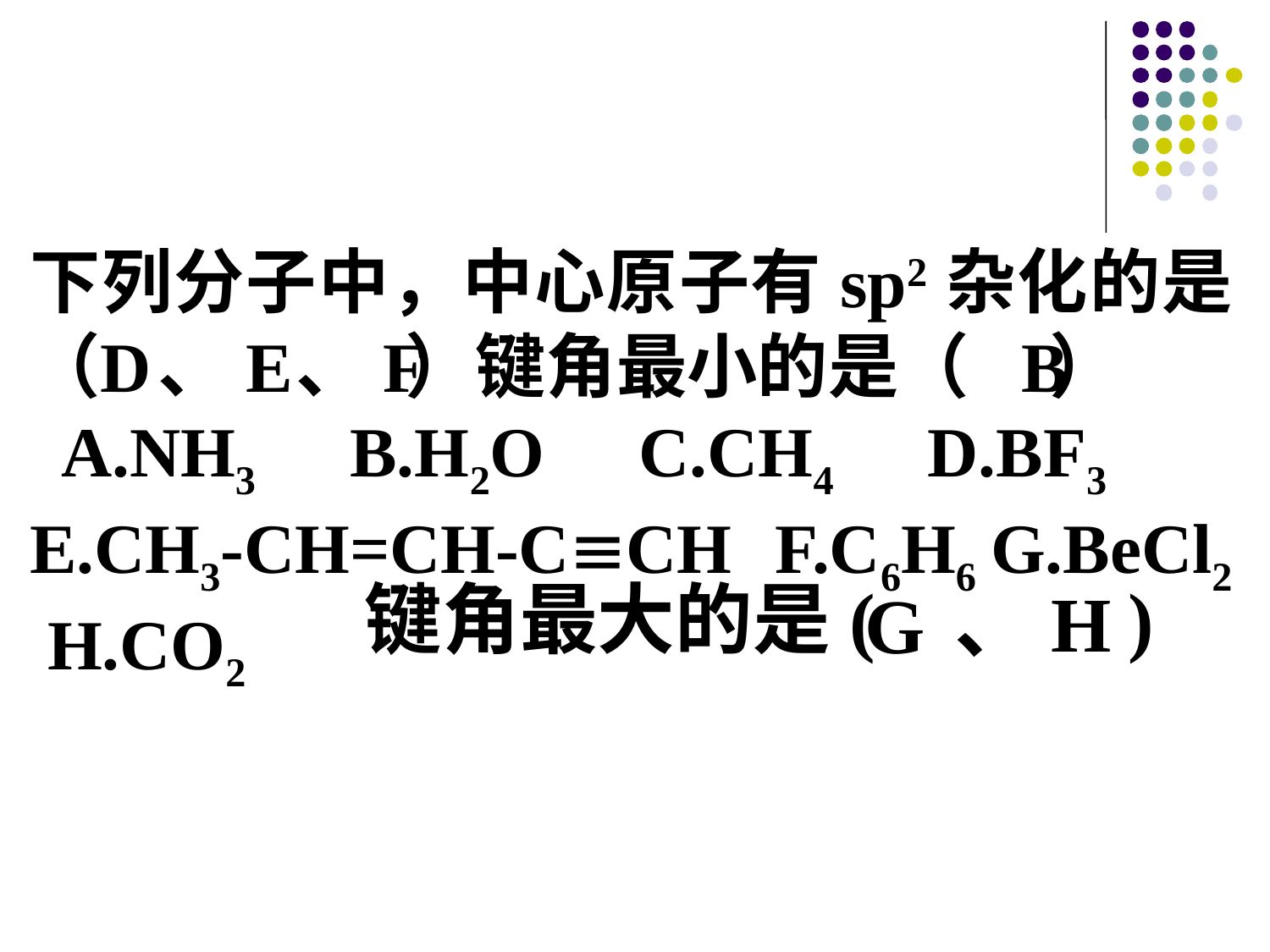

下列分子中，中心原子有sp2杂化的是（                   ）键角最小的是（     ）
 A.NH3   B.H2O   C.CH4   D.BF3     E.CH3-CH=CH-C≡CH  F.C6H6 G.BeCl2  H.CO2
 D
 、E
 、F
 B
键角最大的是(             )
、H
G